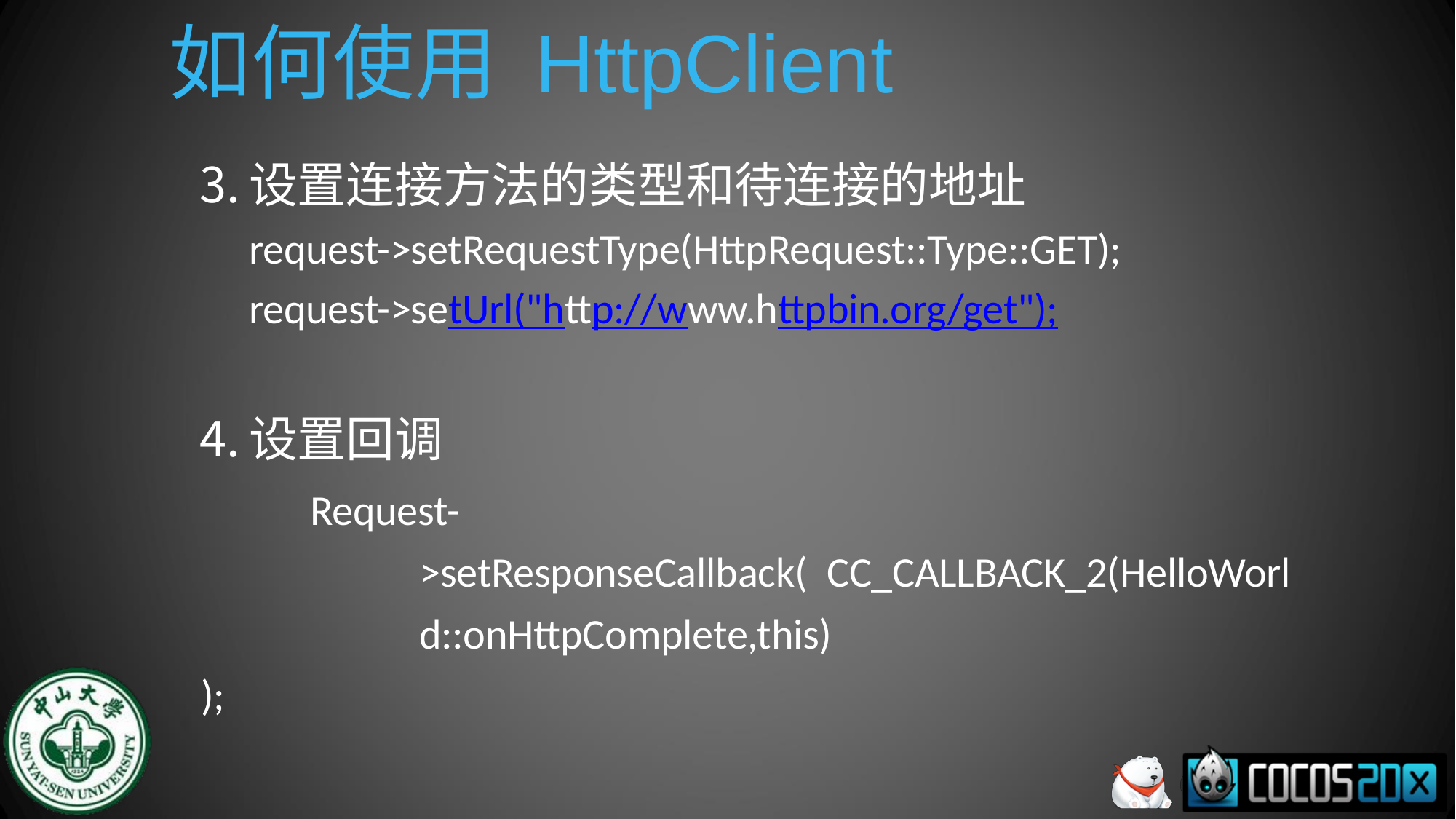

# 如何使用 HttpClient
设置连接方法的类型和待连接的地址 request->setRequestType(HttpRequest::Type::GET);  request->setUrl("http://www.httpbin.org/get");

设置回调
Request->setResponseCallback(  CC_CALLBACK_2(HelloWorld::onHttpComplete,this)
);